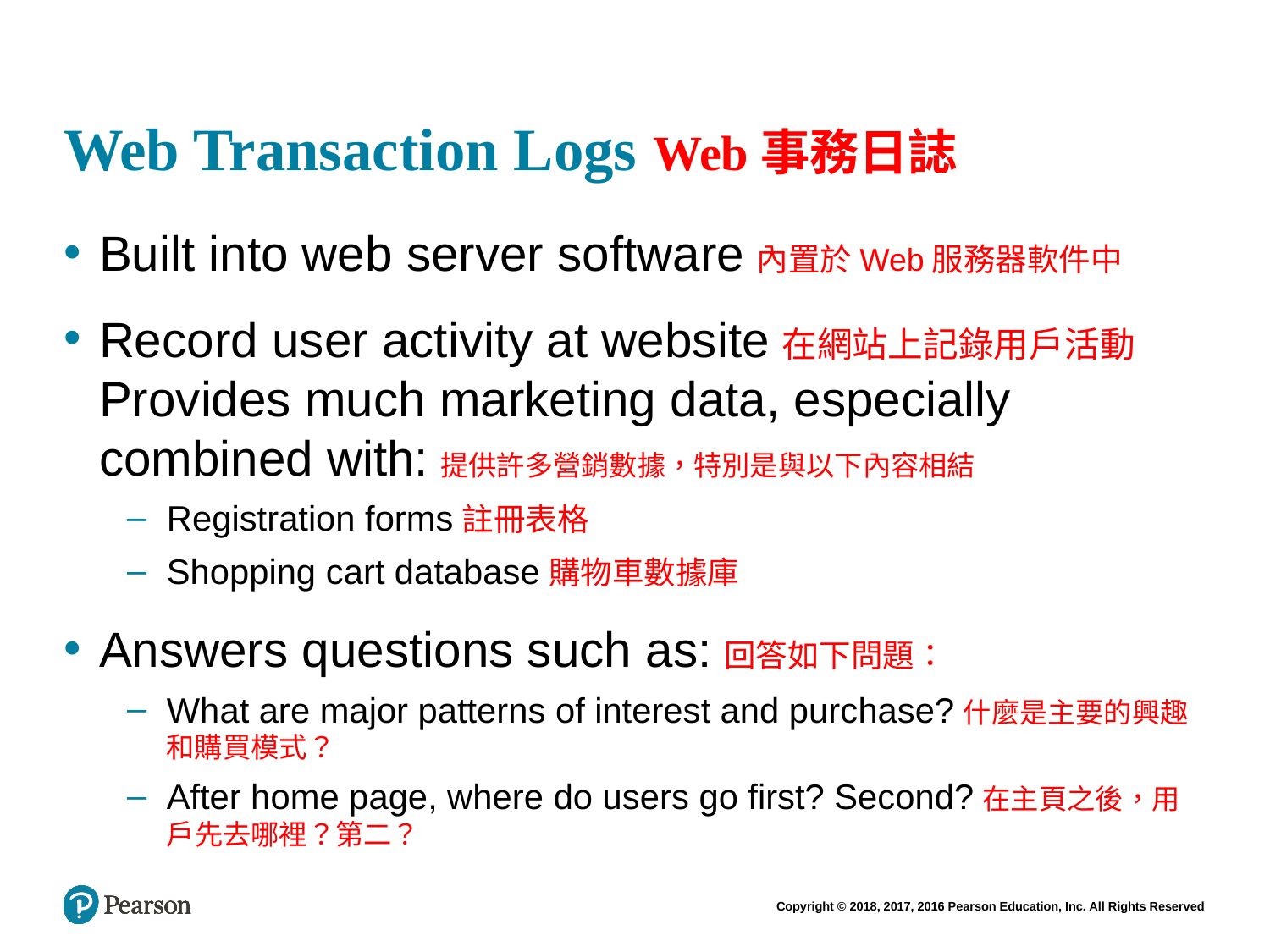

# Web Transaction Logs Web事務日誌
Built into web server software內置於Web服務器軟件中
Record user activity at website在網站上記錄用戶活動Provides much marketing data, especially combined with:提供許多營銷數據，特別是與以下內容相結
Registration forms註冊表格
Shopping cart database購物車數據庫
Answers questions such as:回答如下問題：
What are major patterns of interest and purchase?什麼是主要的興趣和購買模式？
After home page, where do users go first? Second?在主頁之後，用戶先去哪裡？第二？